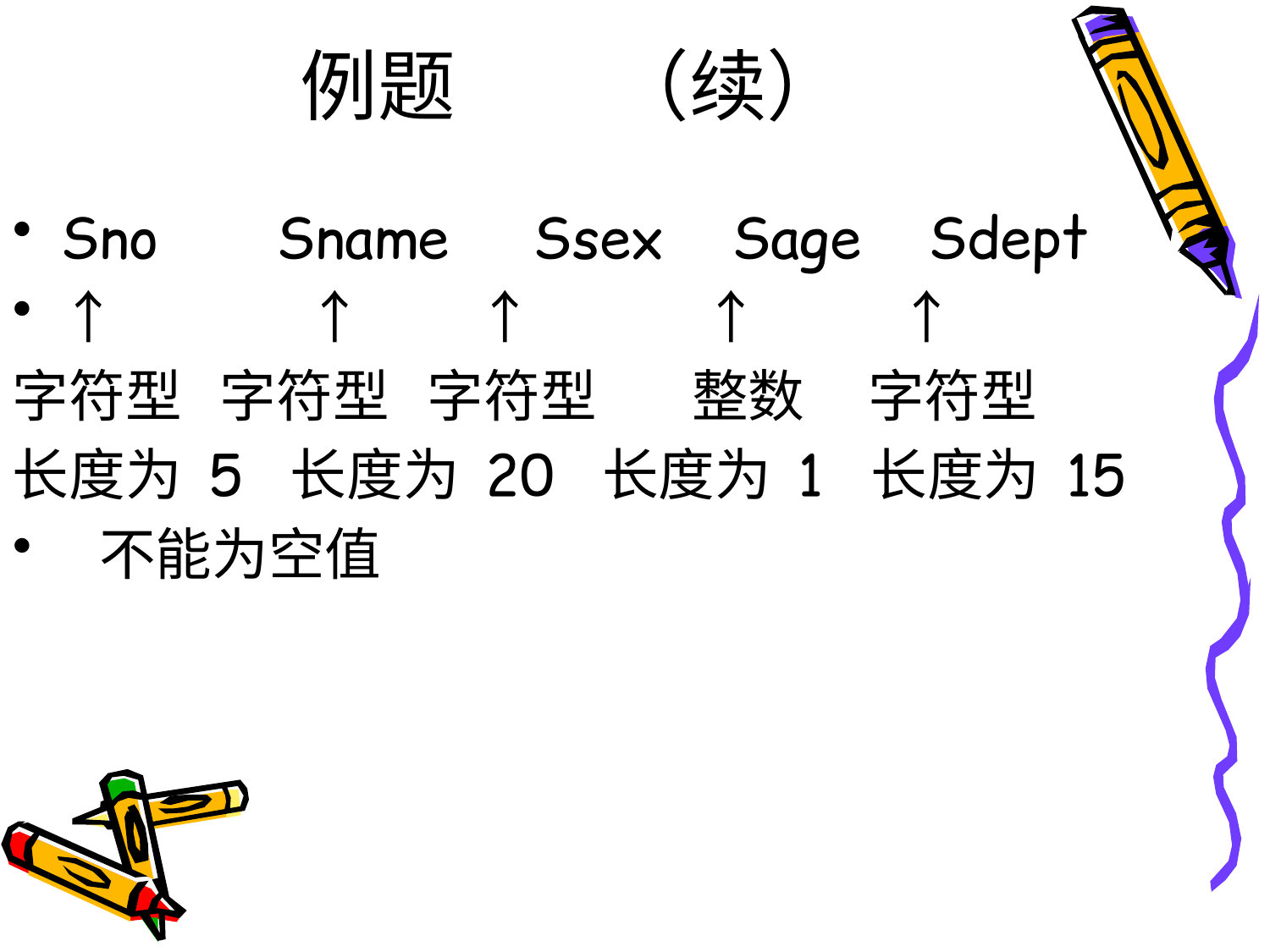

# 例题         （续）
Sno       Sname     Ssex    Sage    Sdept
↑　　     ↑         ↑　　　↑　　  ↑
字符型   字符型   字符型　   整数     字符型
长度为 5  长度为 20  长度为 1  长度为 15
  不能为空值